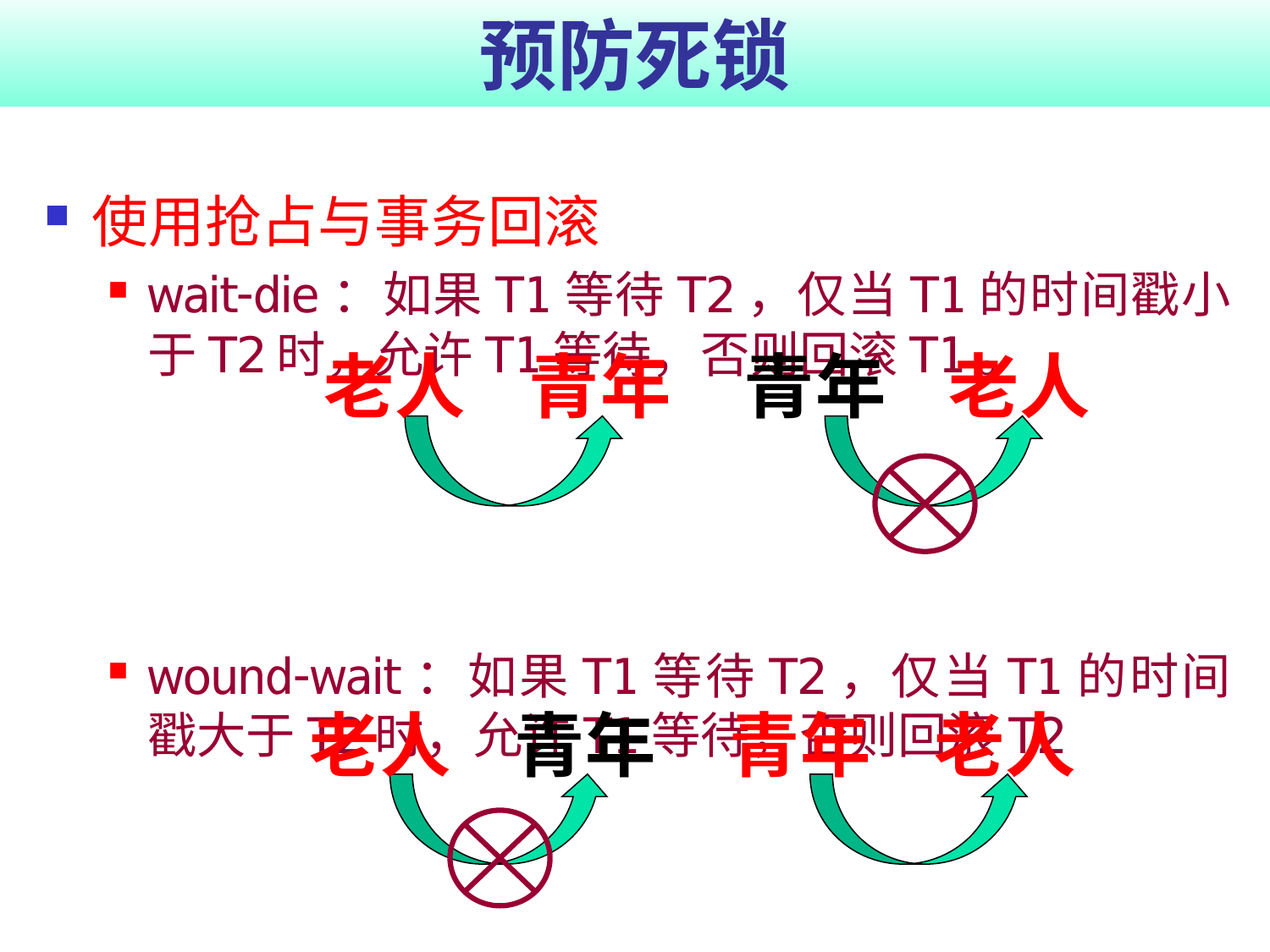

# 预防死锁
使用抢占与事务回滚
wait-die：如果T1等待T2，仅当T1的时间戳小于T2时，允许T1等待，否则回滚T1。

wound-wait：如果T1等待T2，仅当T1的时间戳大于T2时，允许T1等待，否则回滚T2
老人
青年
青年
老人

老人
青年
青年
老人